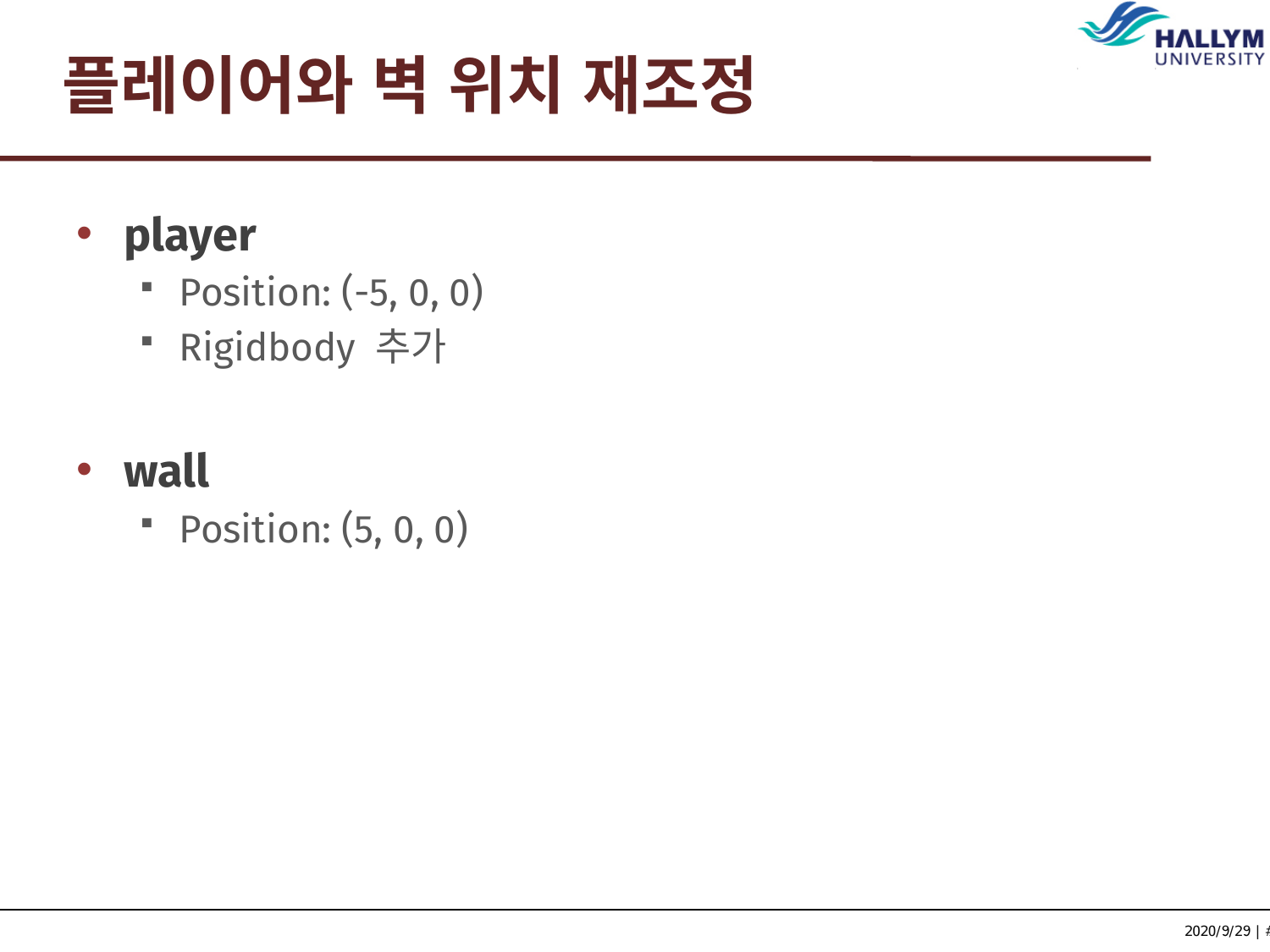

# 플레이어와 벽 위치 재조정
player
Position: (-5, 0, 0)
Rigidbody 추가

wall
Position: (5, 0, 0)